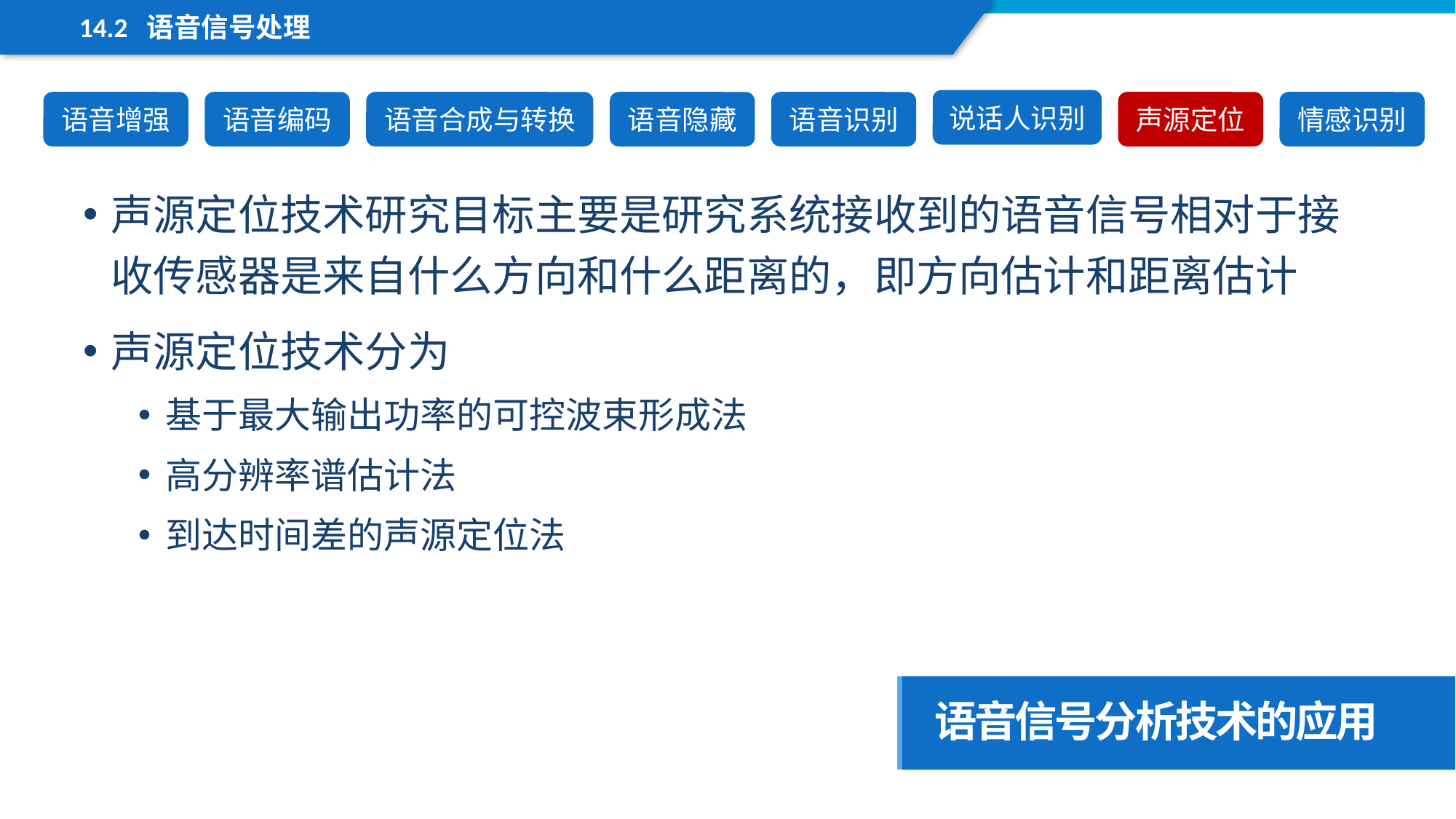

14.2  语音信号处理
说话人识别
语音增强
语音编码
语音合成与转换
语音隐藏
语音识别
声源定位
情感识别
声源定位技术研究目标主要是研究系统接收到的语音信号相对于接收传感器是来自什么方向和什么距离的，即方向估计和距离估计
声源定位技术分为
基于最大输出功率的可控波束形成法
高分辨率谱估计法
到达时间差的声源定位法
语音信号分析技术的应用